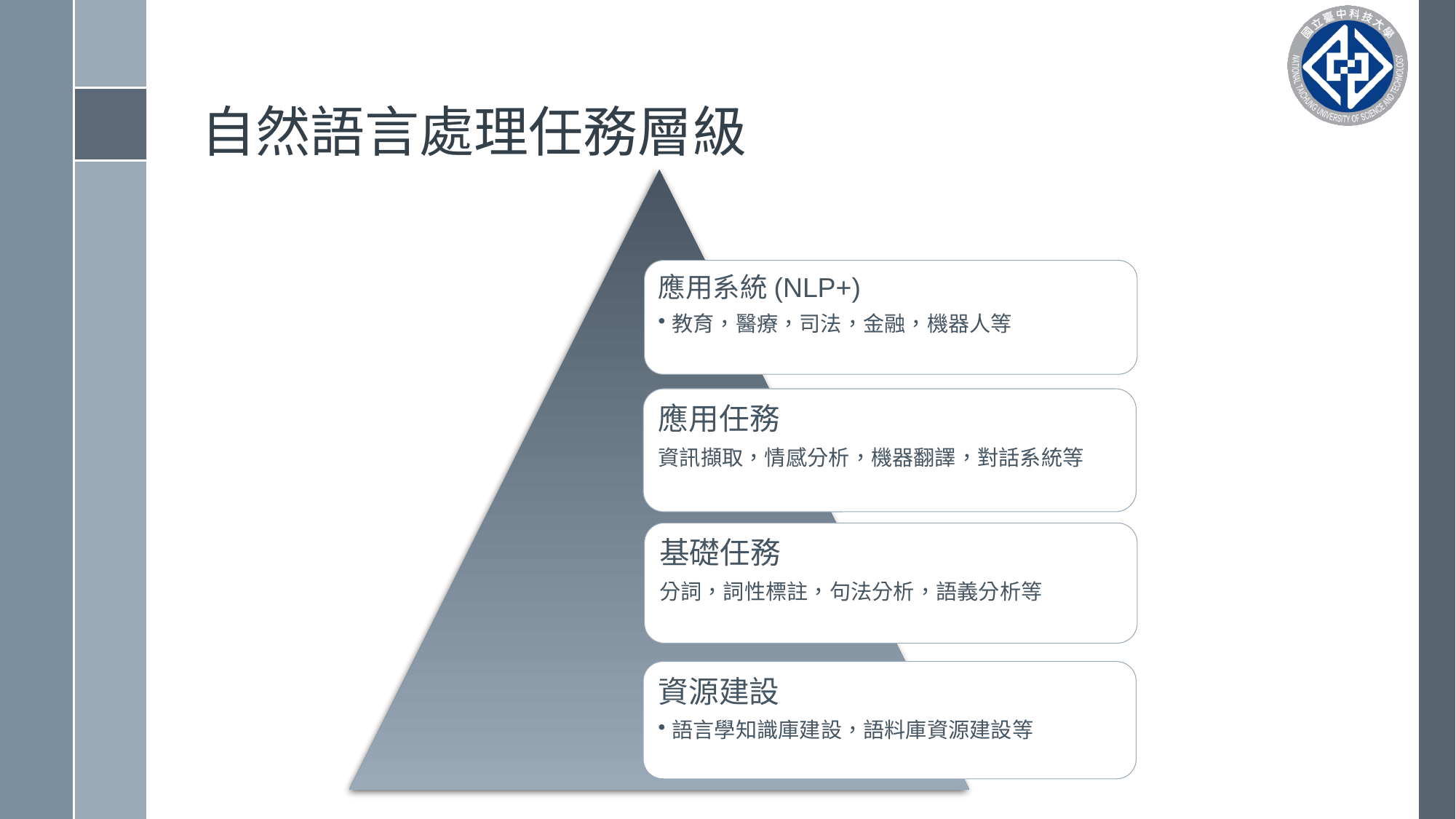

# 自然語言處理任務層級

應用系統(NLP+)
教育，醫療，司法，金融，機器人等

應用任務
資訊擷取，情感分析，機器翻譯，對話系統等

基礎任務
分詞，詞性標註，句法分析，語義分析等

資源建設
語言學知識庫建設，語料庫資源建設等